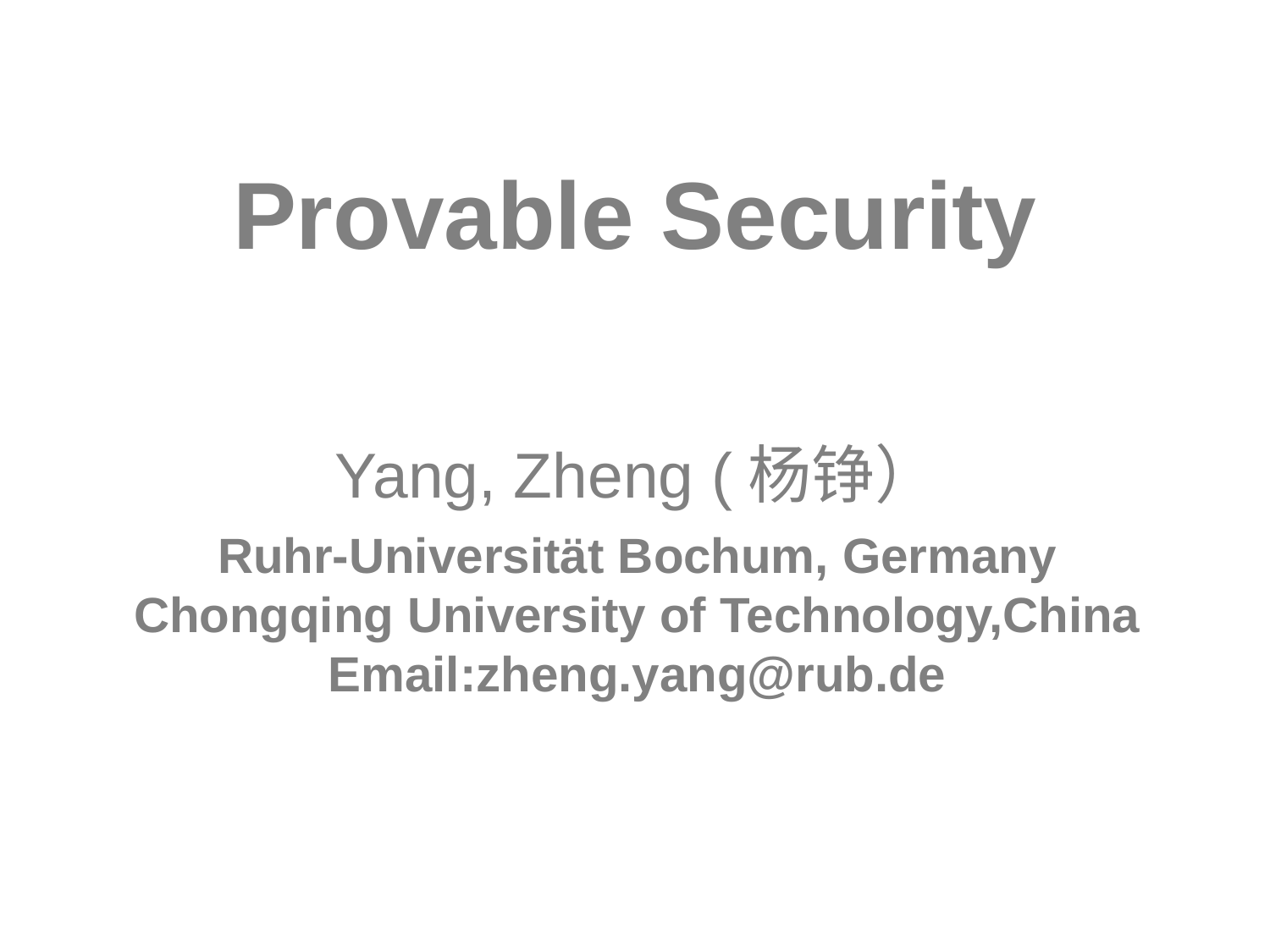

Provable Security
Yang, Zheng (杨铮）
Ruhr-Universität Bochum, Germany
Chongqing University of Technology,China
Email:zheng.yang@rub.de